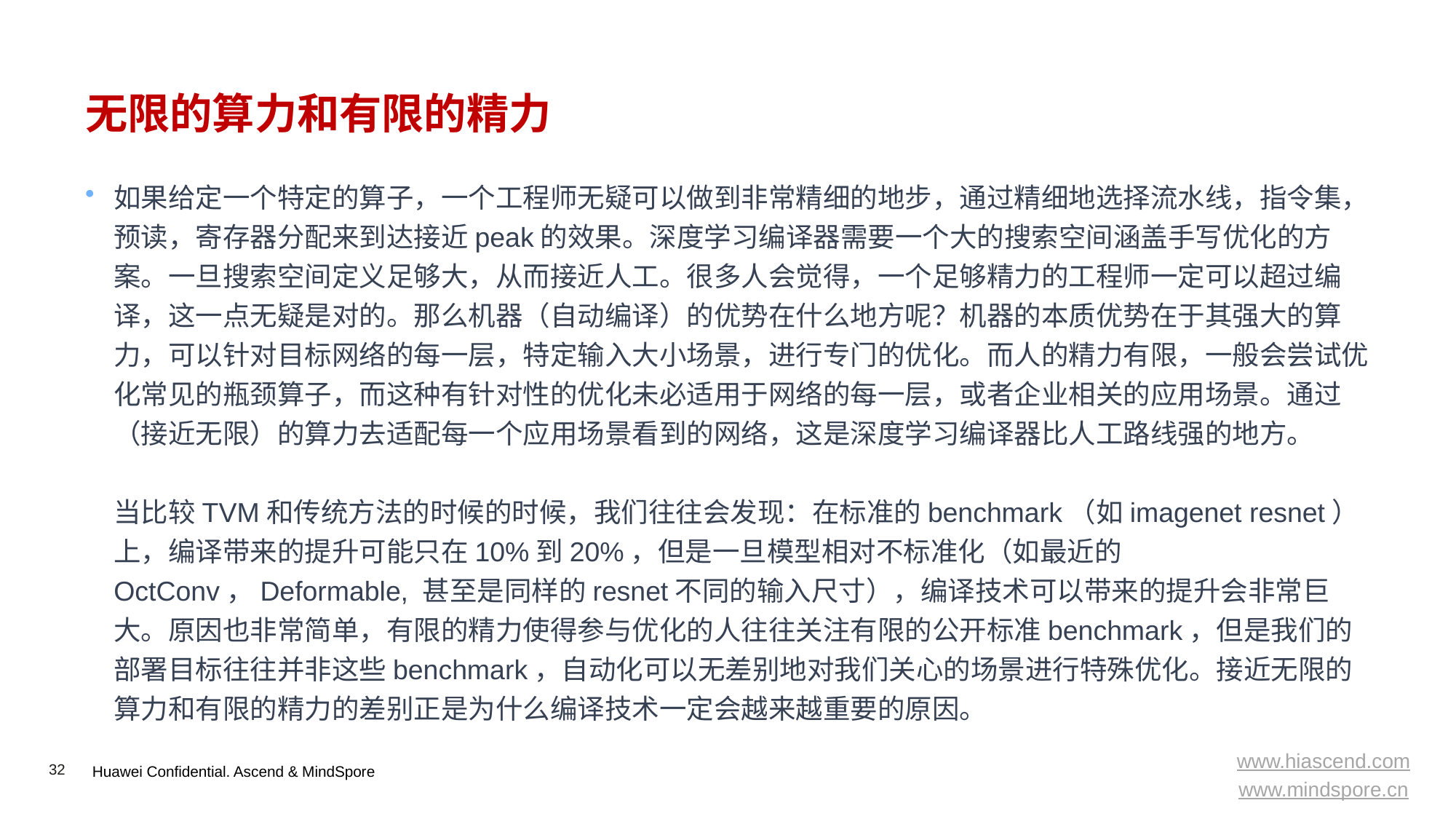

# 无限的算力和有限的精力
如果给定一个特定的算子，一个工程师无疑可以做到非常精细的地步，通过精细地选择流水线，指令集，预读，寄存器分配来到达接近peak的效果。深度学习编译器需要一个大的搜索空间涵盖手写优化的方案。一旦搜索空间定义足够大，从而接近人工。很多人会觉得，一个足够精力的工程师一定可以超过编译，这一点无疑是对的。那么机器（自动编译）的优势在什么地方呢？机器的本质优势在于其强大的算力，可以针对目标网络的每一层，特定输入大小场景，进行专门的优化。而人的精力有限，一般会尝试优化常见的瓶颈算子，而这种有针对性的优化未必适用于网络的每一层，或者企业相关的应用场景。通过（接近无限）的算力去适配每一个应用场景看到的网络，这是深度学习编译器比人工路线强的地方。
当比较TVM和传统方法的时候的时候，我们往往会发现：在标准的benchmark（如imagenet resnet）上，编译带来的提升可能只在10%到20%，但是一旦模型相对不标准化（如最近的OctConv，Deformable, 甚至是同样的resnet不同的输入尺寸），编译技术可以带来的提升会非常巨大。原因也非常简单，有限的精力使得参与优化的人往往关注有限的公开标准benchmark，但是我们的部署目标往往并非这些benchmark，自动化可以无差别地对我们关心的场景进行特殊优化。接近无限的算力和有限的精力的差别正是为什么编译技术一定会越来越重要的原因。